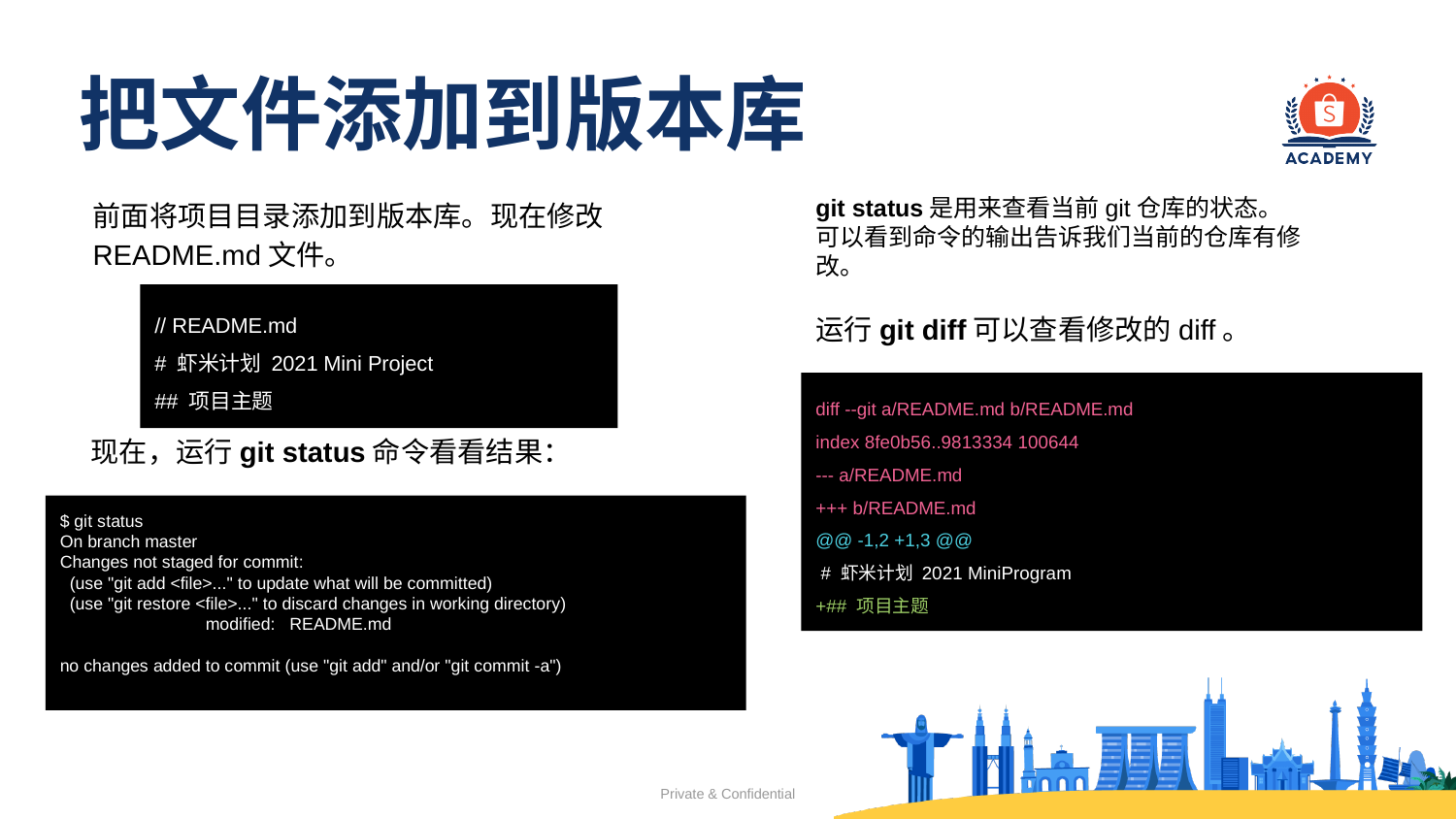

# 把文件添加到版本库
前面将项目目录添加到版本库。现在修改README.md文件。
git status是用来查看当前git仓库的状态。
可以看到命令的输出告诉我们当前的仓库有修改。
// README.md
# 虾米计划 2021 Mini Project
## 项目主题
运行git diff可以查看修改的diff。
diff --git a/README.md b/README.md
index 8fe0b56..9813334 100644
--- a/README.md
+++ b/README.md
@@ -1,2 +1,3 @@
 # 虾米计划 2021 MiniProgram
+## 项目主题
现在，运行git status命令看看结果：
$ git status
On branch master
Changes not staged for commit:
  (use "git add <file>..." to update what will be committed)
  (use "git restore <file>..." to discard changes in working directory)
	modified:   README.md

no changes added to commit (use "git add" and/or "git commit -a")